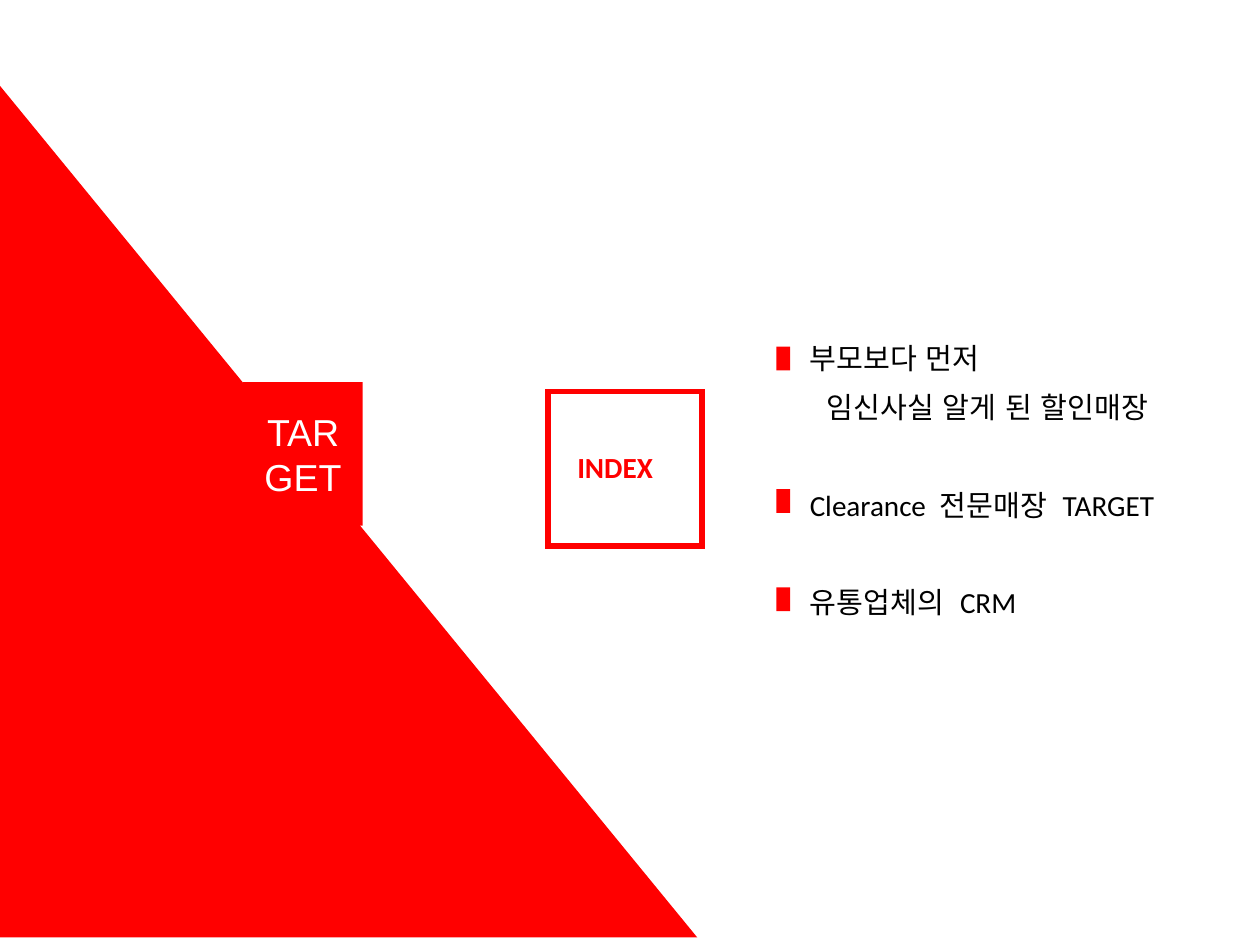

부모보다 먼저
     임신사실 알게 된 할인매장

Clearance 전문매장 TARGET

유통업체의 CRM

# INDEX